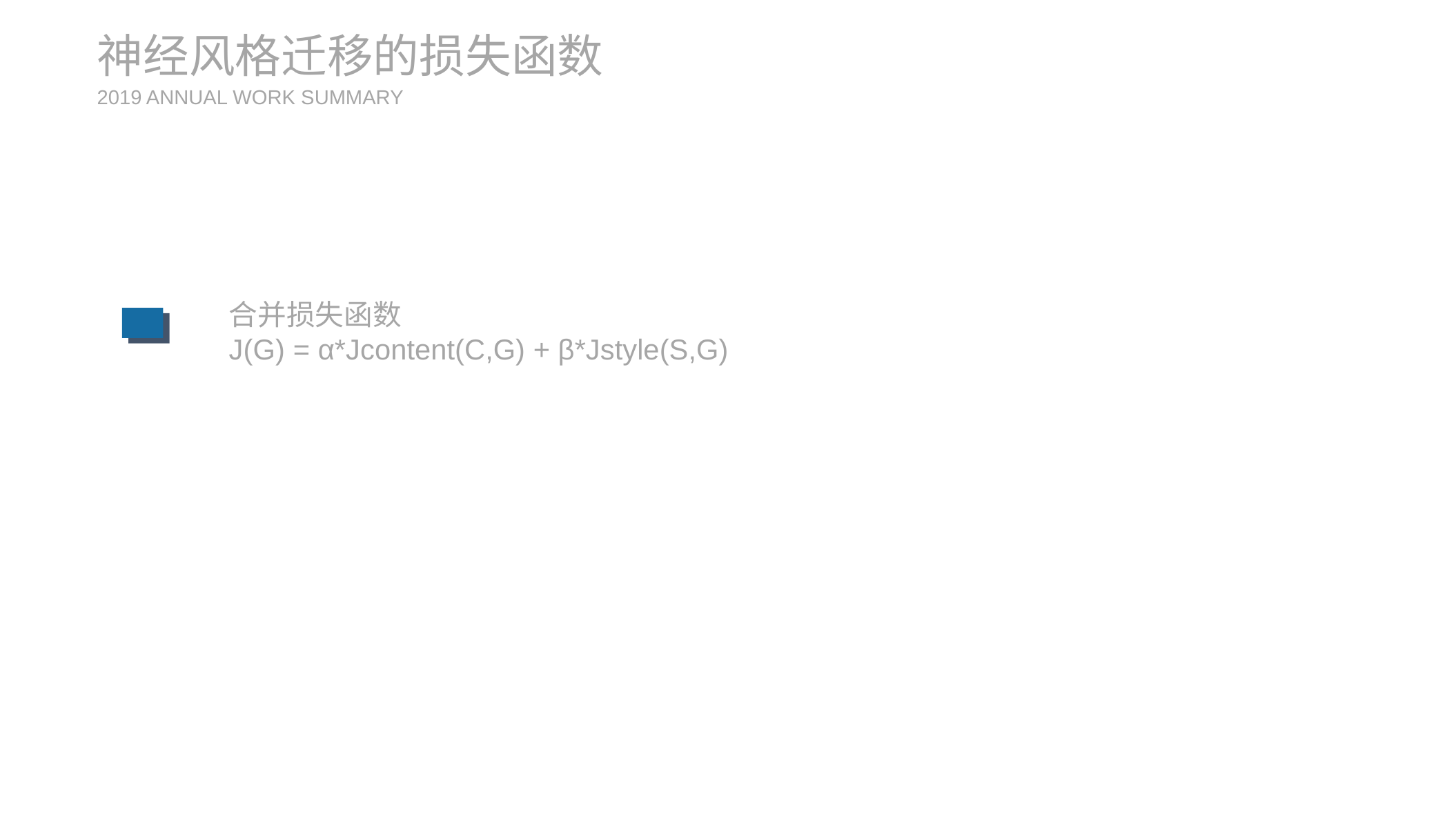

神经风格迁移的损失函数
2019 ANNUAL WORK SUMMARY
合并损失函数
J(G) = α*Jcontent(C,G) + β*Jstyle(S,G)